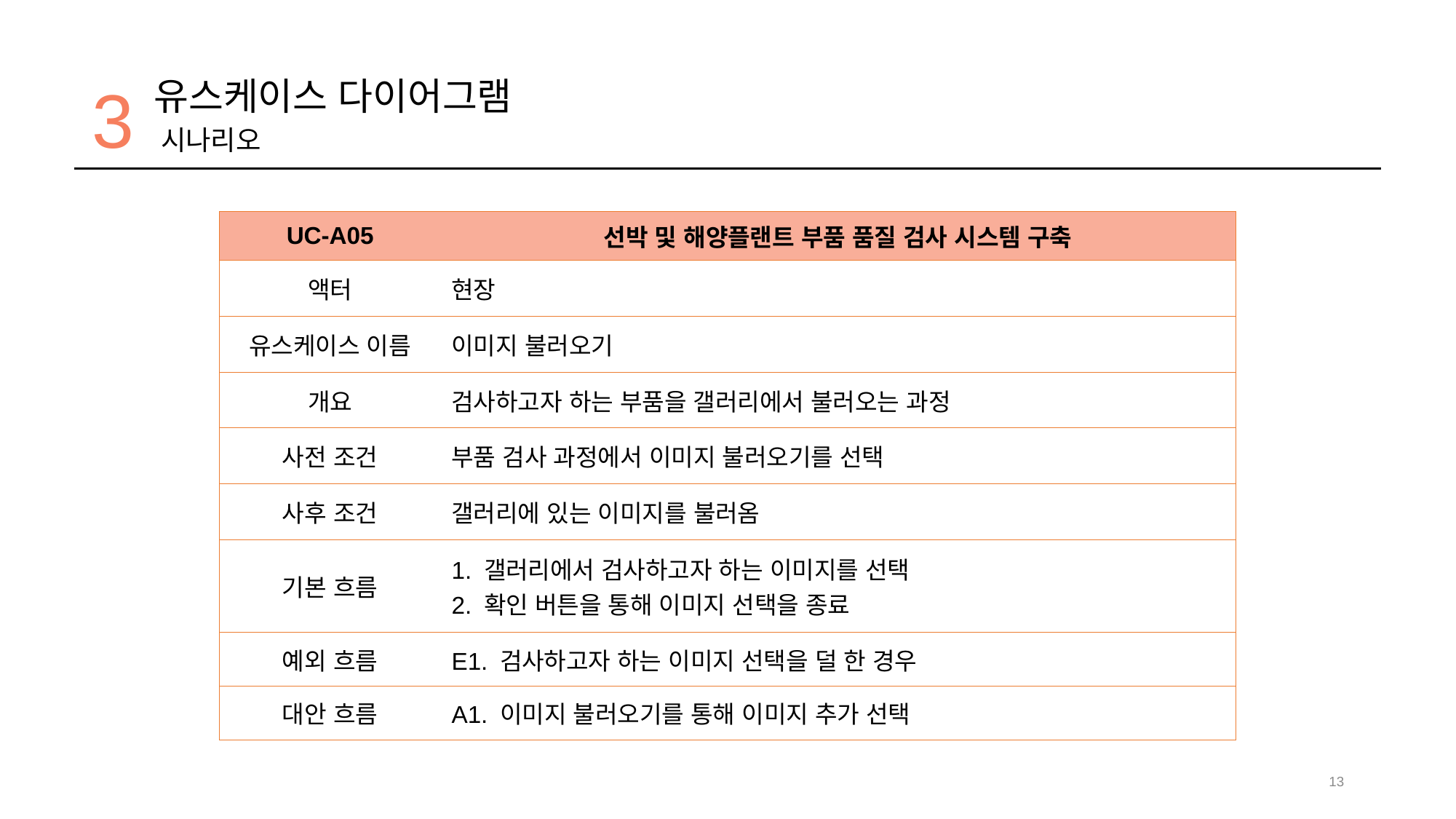

3
유스케이스 다이어그램
시나리오
| UC-A05 | 선박 및 해양플랜트 부품 품질 검사 시스템 구축 |
| --- | --- |
| 액터 | 현장 |
| 유스케이스 이름 | 이미지 불러오기 |
| 개요 | 검사하고자 하는 부품을 갤러리에서 불러오는 과정 |
| 사전 조건 | 부품 검사 과정에서 이미지 불러오기를 선택 |
| 사후 조건 | 갤러리에 있는 이미지를 불러옴 |
| 기본 흐름 | 1. 갤러리에서 검사하고자 하는 이미지를 선택 2. 확인 버튼을 통해 이미지 선택을 종료 |
| 예외 흐름 | E1. 검사하고자 하는 이미지 선택을 덜 한 경우 |
| 대안 흐름 | A1. 이미지 불러오기를 통해 이미지 추가 선택 |
13